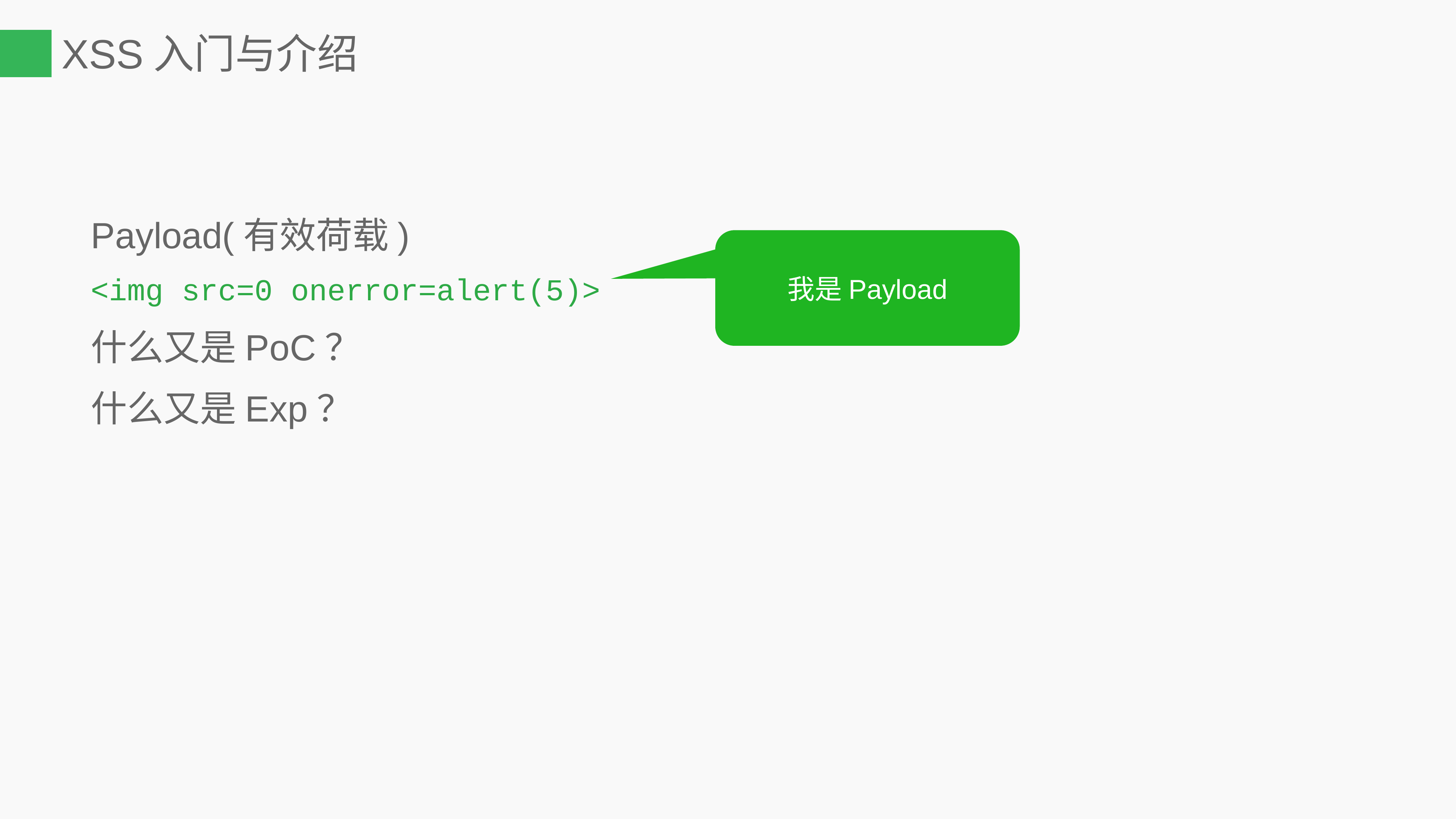

# XSS入门与介绍
Payload(有效荷载)
<img src=0 onerror=alert(5)>
什么又是PoC？
什么又是Exp？

我是Payload